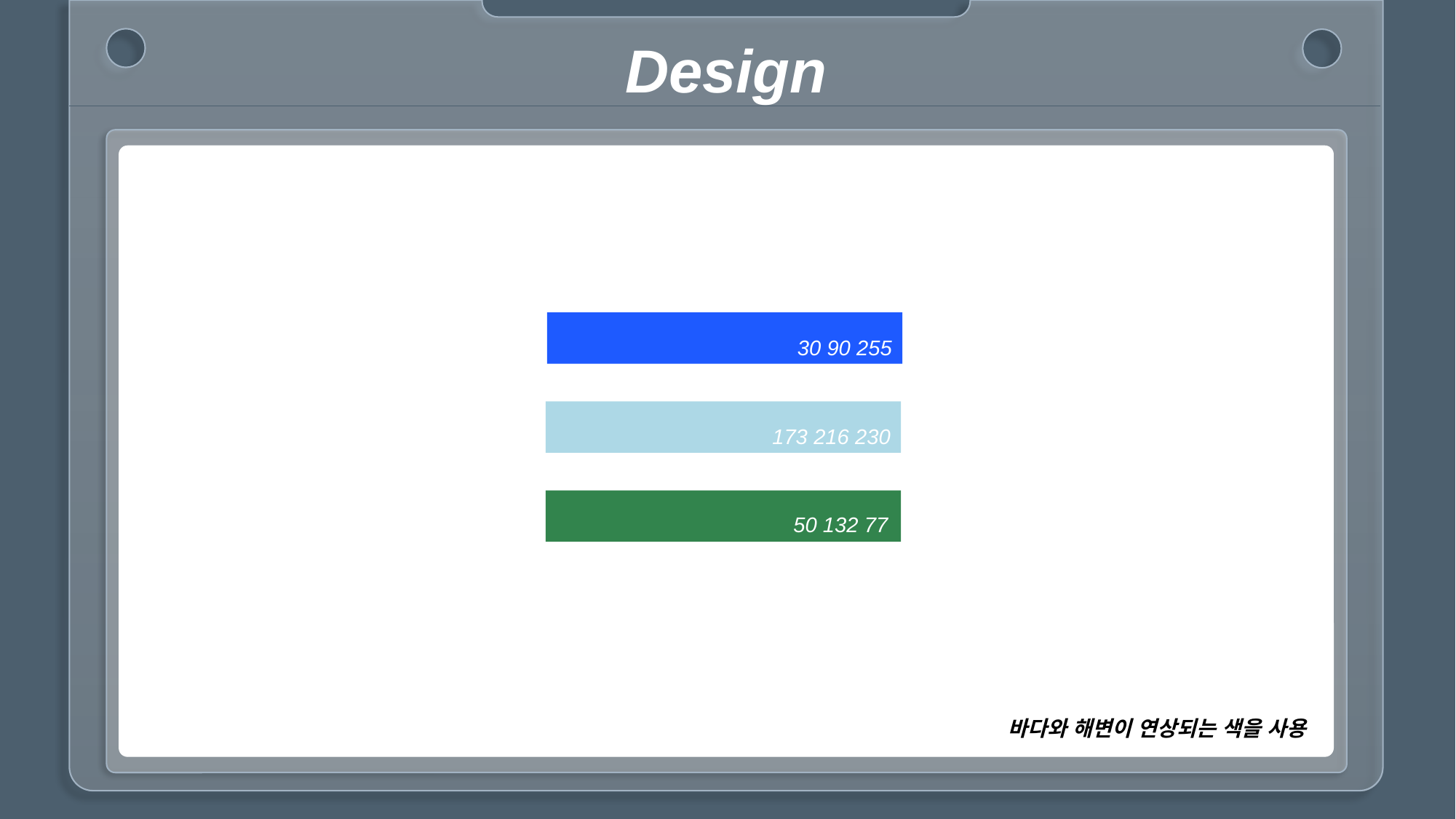

Design Concept(Color)

30 90 255

173 216 230

50 132 77
바다와 해변이 연상되는 색을 사용